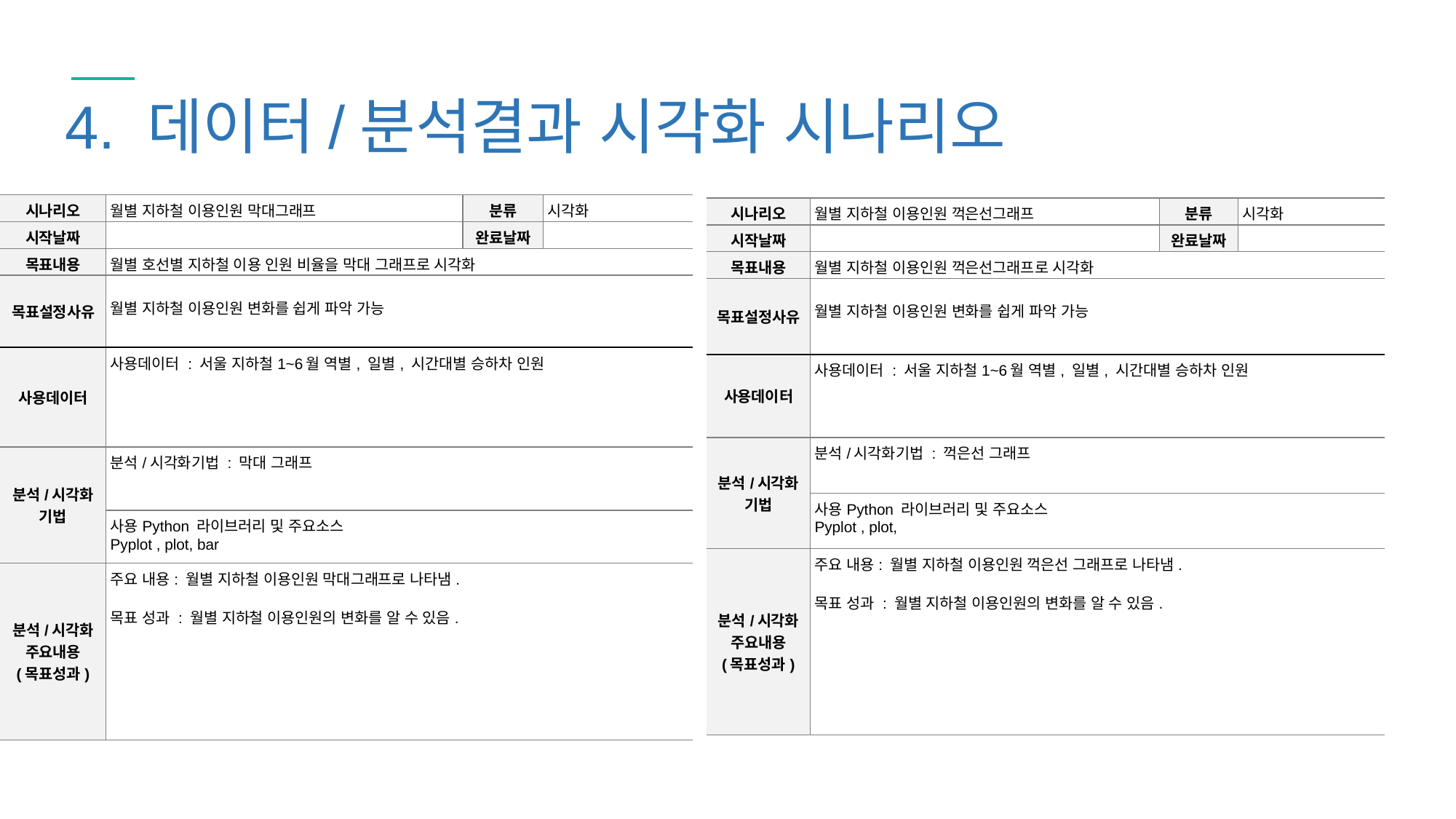

4. 데이터/분석결과 시각화 시나리오
| 시나리오 | 월별 지하철 이용인원 막대그래프 | 분류 | 시각화 |
| --- | --- | --- | --- |
| 시작날짜 |  | 완료날짜 |  |
| 목표내용 | 월별 호선별 지하철 이용 인원 비율을 막대 그래프로 시각화 |  |  |
| 목표설정사유 | 월별 지하철 이용인원 변화를 쉽게 파악 가능 |  |  |
| 사용데이터 | 사용데이터 : 서울 지하철1~6월 역별, 일별, 시간대별 승하차 인원 |  |  |
| 분석/시각화 기법 | 분석/시각화기법 : 막대 그래프 |  |  |
|  | 사용Python 라이브러리 및 주요소스 Pyplot , plot, bar |  |  |
| 분석/시각화 주요내용 (목표성과) | 주요 내용: 월별 지하철 이용인원 막대그래프로 나타냄. 목표 성과 : 월별 지하철 이용인원의 변화를 알 수 있음. |  |  |
| 시나리오 | 월별 지하철 이용인원 꺽은선그래프 | 분류 | 시각화 |
| --- | --- | --- | --- |
| 시작날짜 |  | 완료날짜 |  |
| 목표내용 | 월별 지하철 이용인원 꺽은선그래프로 시각화 |  |  |
| 목표설정사유 | 월별 지하철 이용인원 변화를 쉽게 파악 가능 |  |  |
| 사용데이터 | 사용데이터 : 서울 지하철1~6월 역별, 일별, 시간대별 승하차 인원 |  |  |
| 분석/시각화 기법 | 분석/시각화기법 : 꺽은선 그래프 |  |  |
|  | 사용Python 라이브러리 및 주요소스 Pyplot , plot, |  |  |
| 분석/시각화 주요내용 (목표성과) | 주요 내용: 월별 지하철 이용인원 꺽은선 그래프로 나타냄. 목표 성과 : 월별 지하철 이용인원의 변화를 알 수 있음. |  |  |